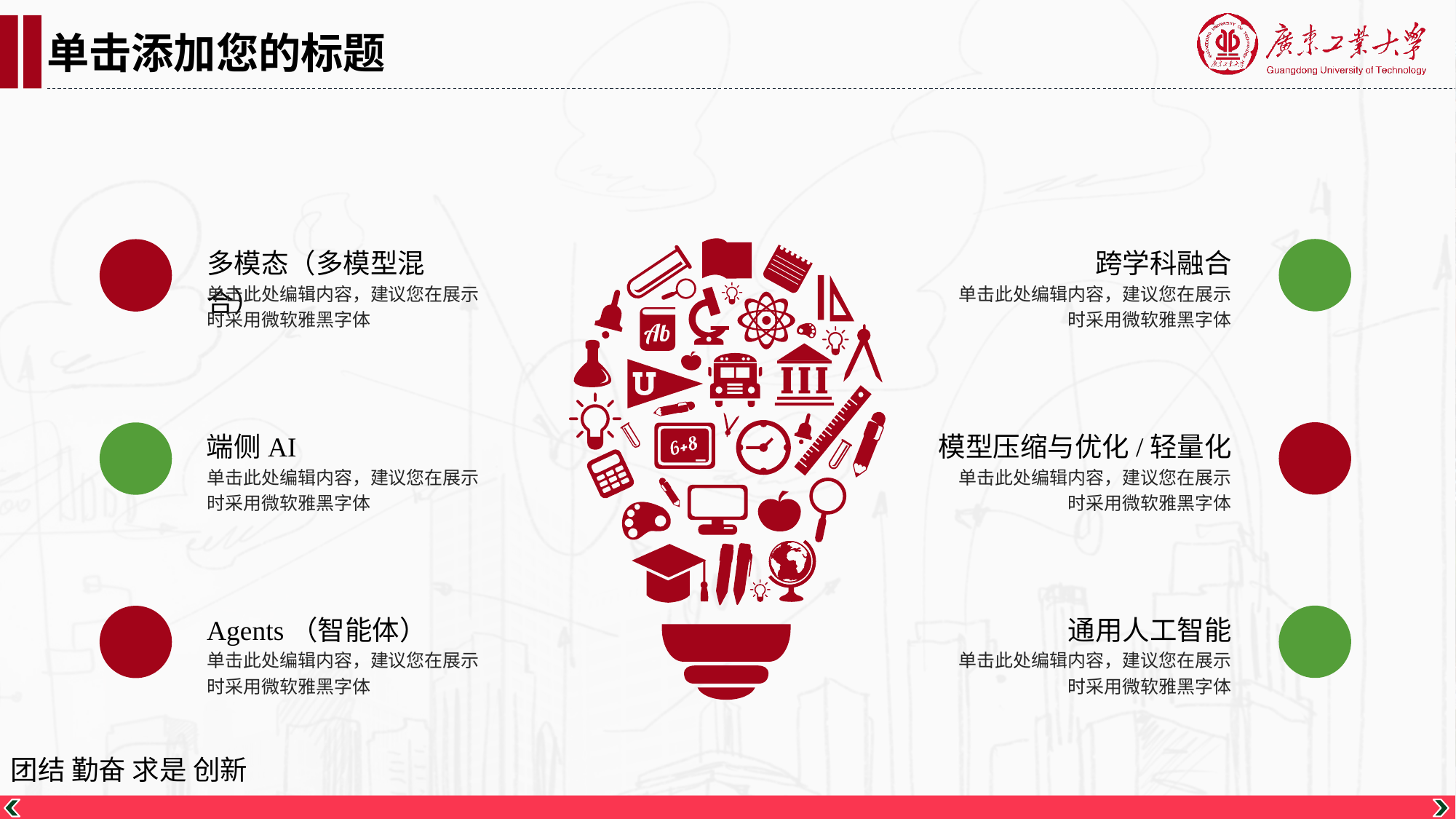

单击添加您的标题

多模态（多模型混合）
跨学科融合

单击此处编辑内容，建议您在展示时采用微软雅黑字体
单击此处编辑内容，建议您在展示时采用微软雅黑字体

端侧AI
模型压缩与优化/轻量化

单击此处编辑内容，建议您在展示时采用微软雅黑字体
单击此处编辑内容，建议您在展示时采用微软雅黑字体

Agents（智能体）
通用人工智能

单击此处编辑内容，建议您在展示时采用微软雅黑字体
单击此处编辑内容，建议您在展示时采用微软雅黑字体